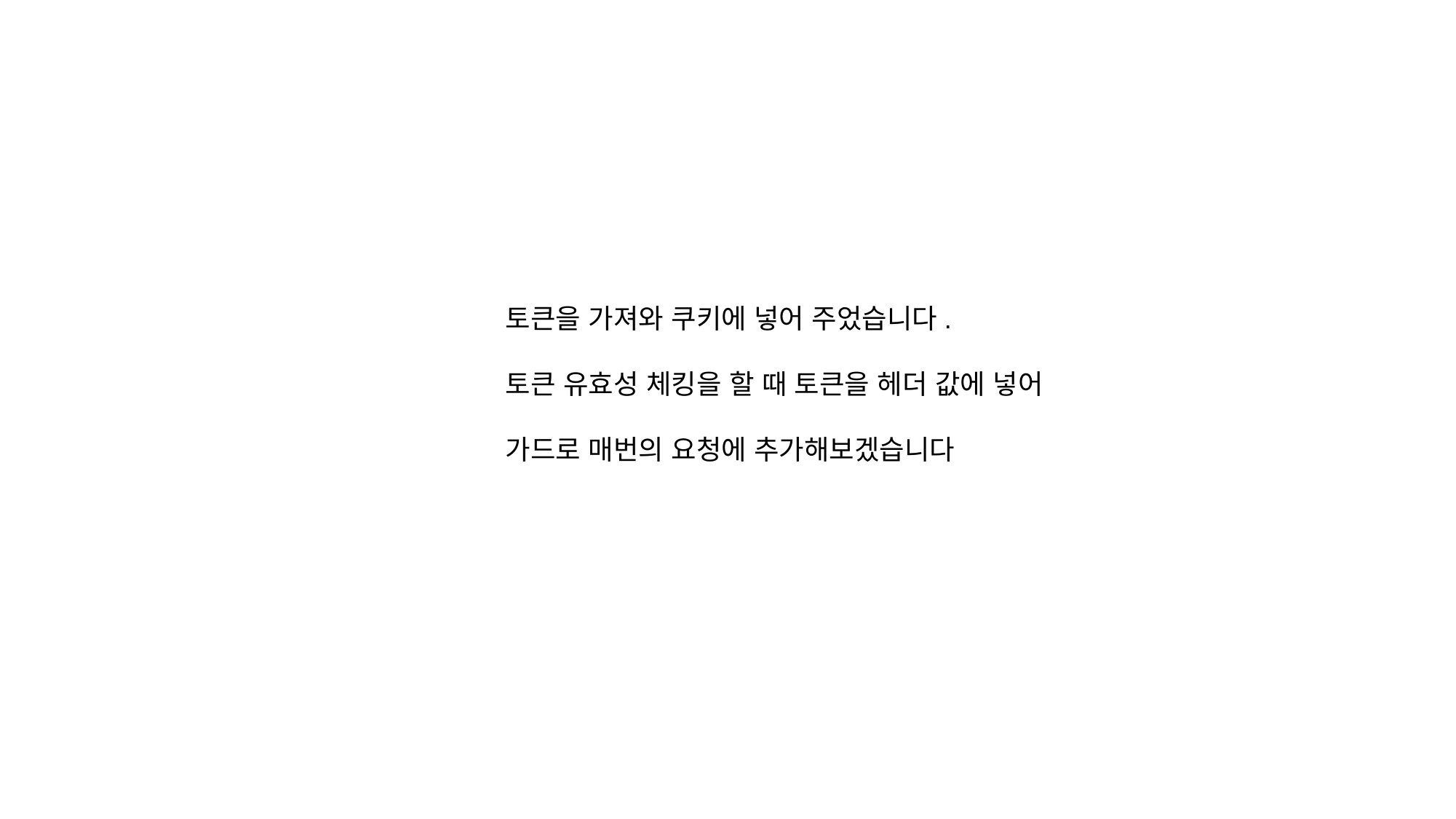

토큰을 가져와 쿠키에 넣어 주었습니다.

토큰 유효성 체킹을 할 때 토큰을 헤더 값에 넣어

가드로 매번의 요청에 추가해보겠습니다